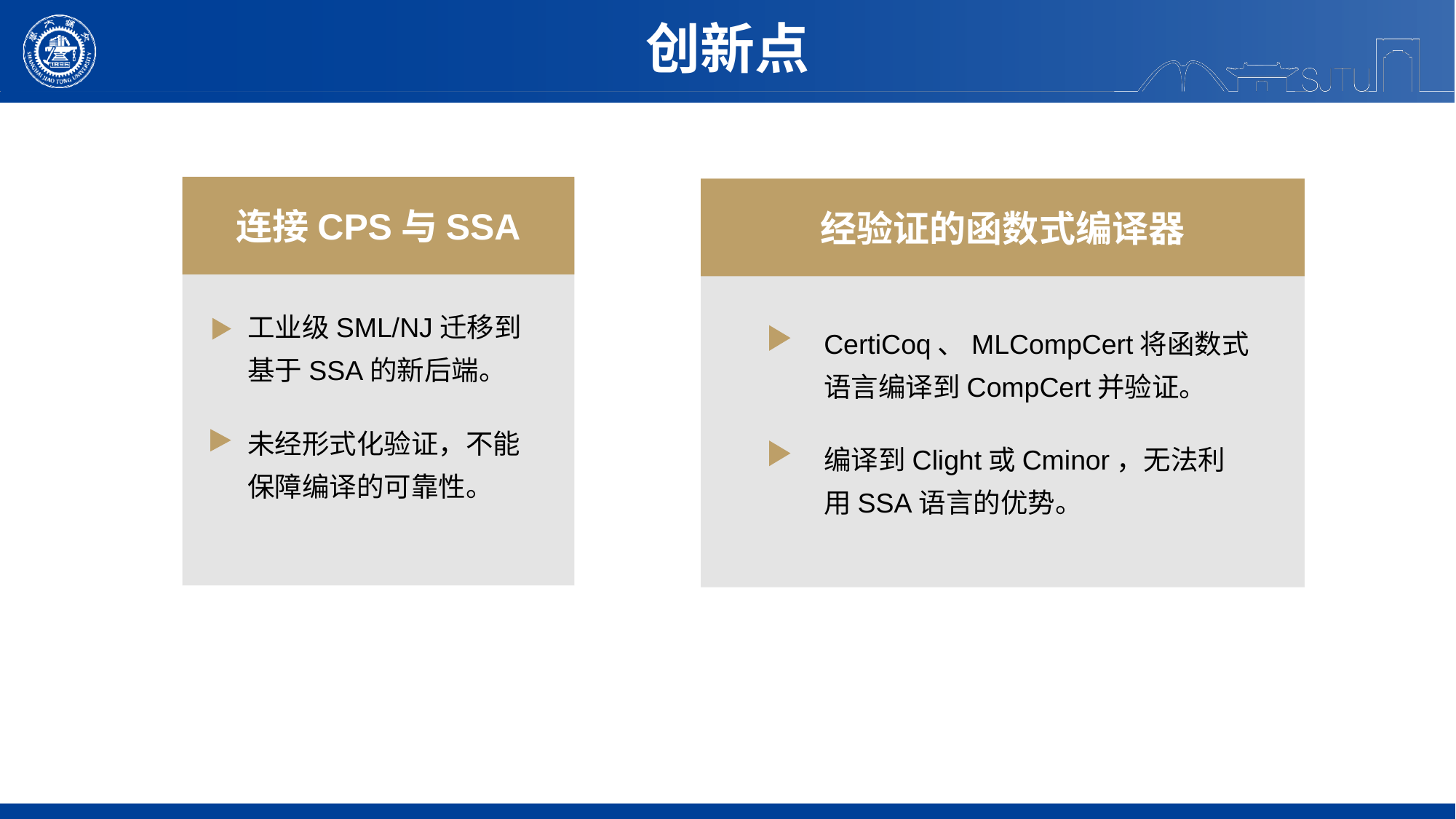

创新点
连接CPS与SSA

经验证的函数式编译器

工业级SML/NJ迁移到基于SSA的新后端。
CertiCoq、MLCompCert将函数式语言编译到CompCert并验证。

未经形式化验证，不能保障编译的可靠性。
编译到Clight或Cminor，无法利用SSA语言的优势。